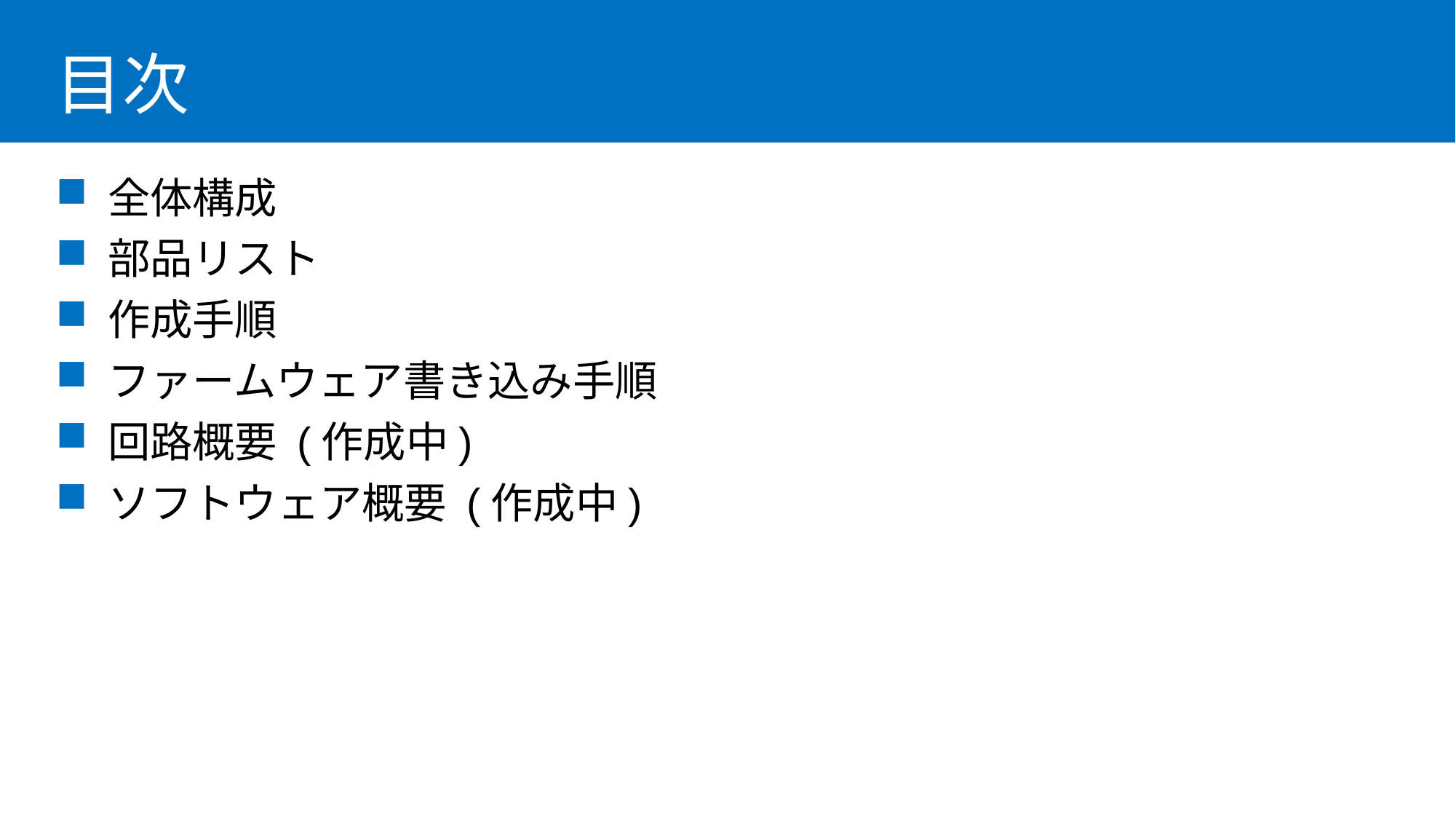

# 目次
 全体構成
 部品リスト
 作成手順
 ファームウェア書き込み手順
 回路概要 (作成中)
 ソフトウェア概要 (作成中)